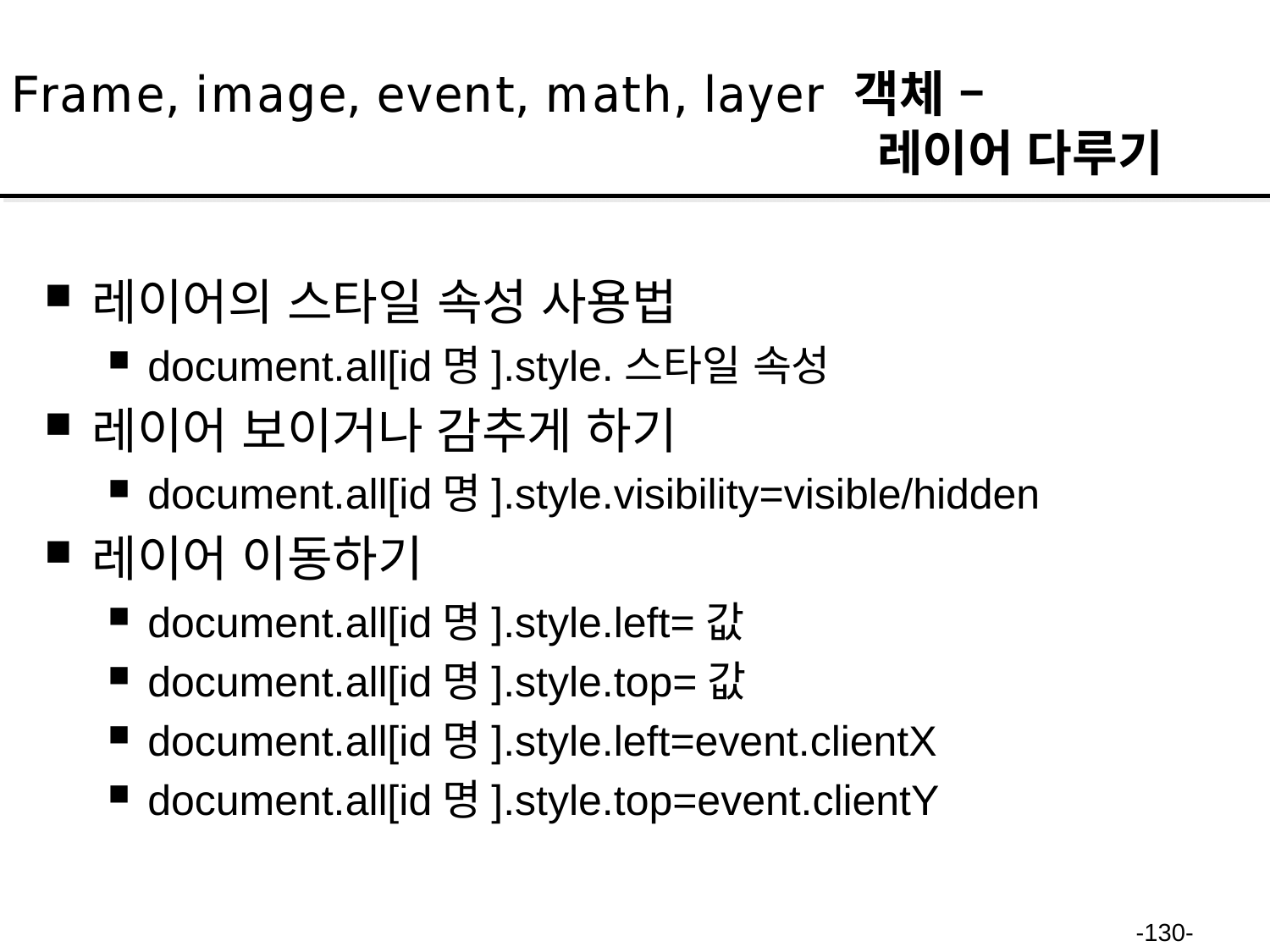

Frame, image, event, math, layer 객체 –
                                                              레이어 다루기
레이어의 스타일 속성 사용법
document.all[id명].style.스타일 속성
레이어 보이거나 감추게 하기
document.all[id명].style.visibility=visible/hidden
레이어 이동하기
document.all[id명].style.left=값
document.all[id명].style.top=값
document.all[id명].style.left=event.clientX
document.all[id명].style.top=event.clientY
-130-